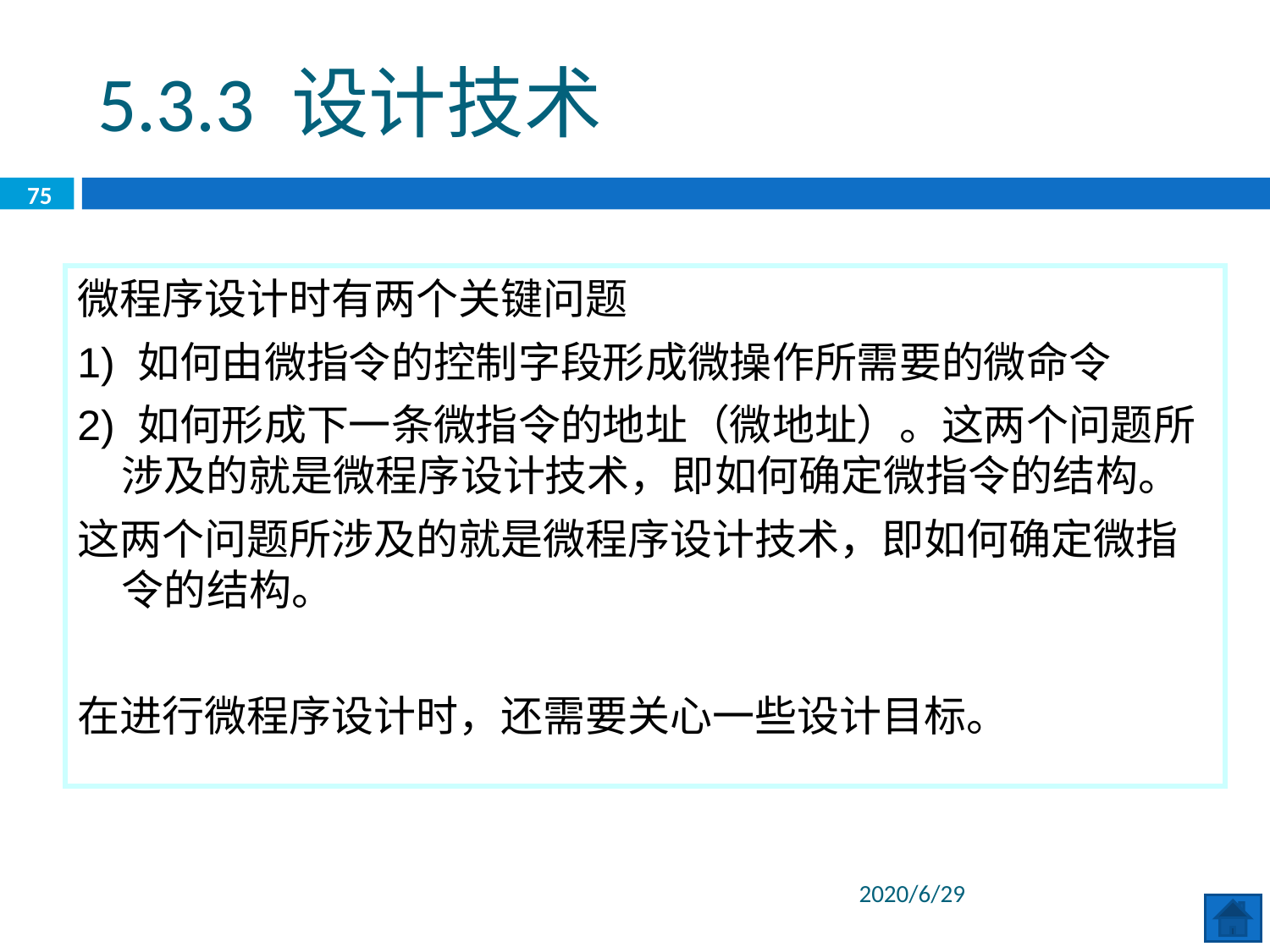

5.3.3 设计技术
75
微程序设计时有两个关键问题
1) 如何由微指令的控制字段形成微操作所需要的微命令
2) 如何形成下一条微指令的地址（微地址）。这两个问题所涉及的就是微程序设计技术，即如何确定微指令的结构。
这两个问题所涉及的就是微程序设计技术，即如何确定微指令的结构。

在进行微程序设计时，还需要关心一些设计目标。
2020/6/29